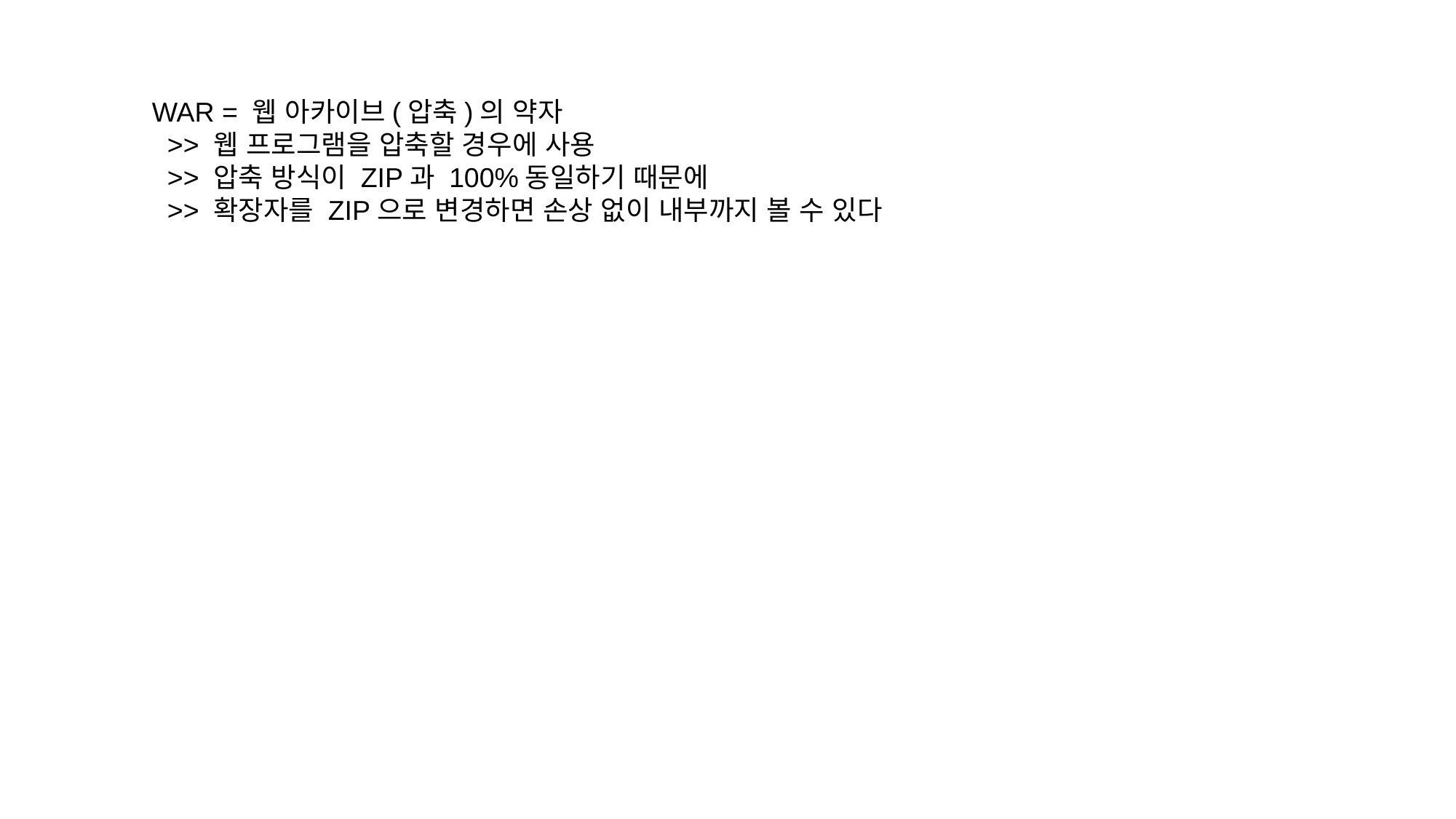

WAR = 웹 아카이브(압축)의 약자
  >> 웹 프로그램을 압축할 경우에 사용
  >> 압축 방식이 ZIP과 100%동일하기 때문에
  >> 확장자를 ZIP으로 변경하면 손상 없이 내부까지 볼 수 있다